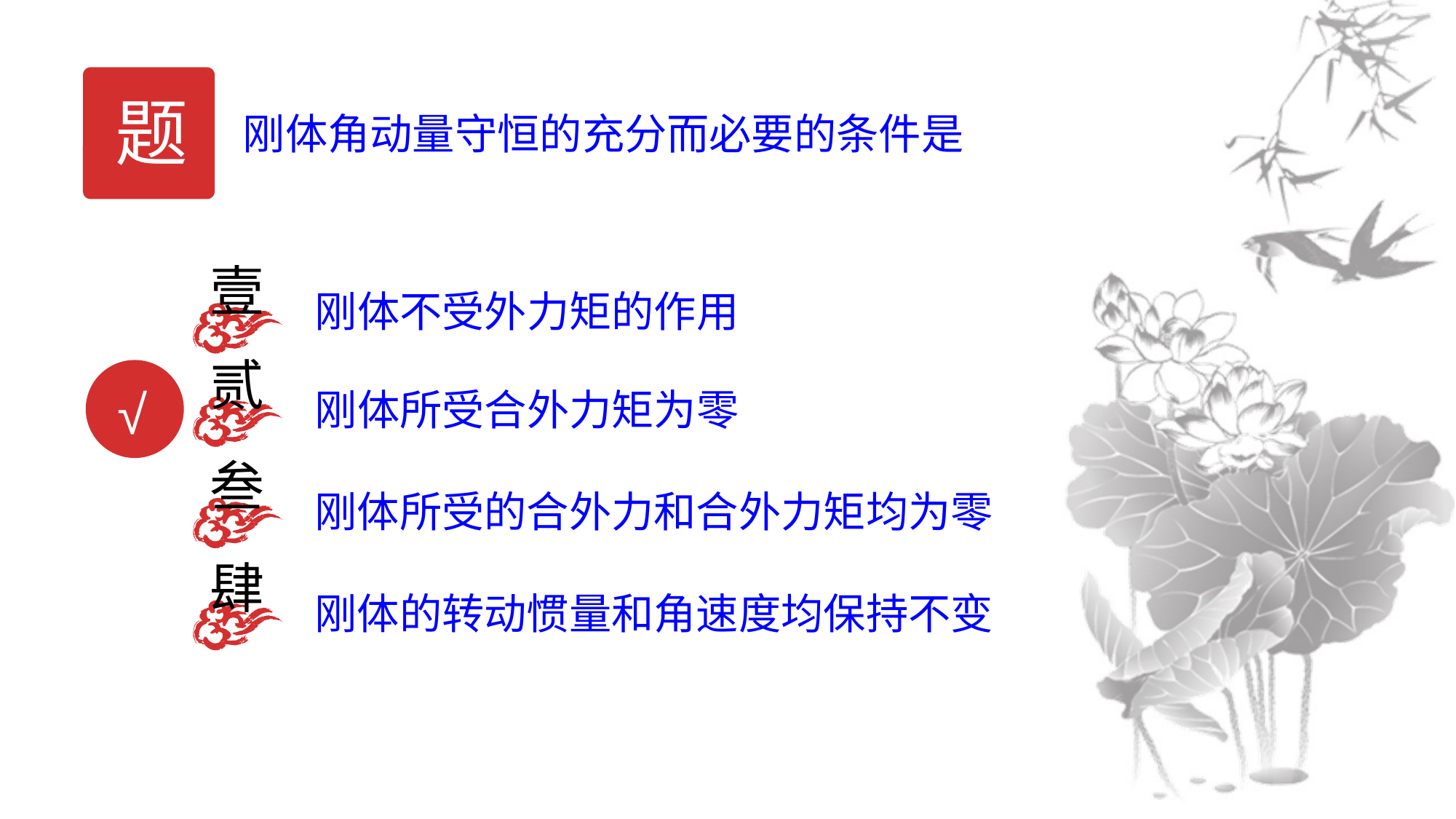

题
刚体角动量守恒的充分而必要的条件是
壹

刚体不受外力矩的作用
贰

刚体所受合外力矩为零

√
叁

刚体所受的合外力和合外力矩均为零
肆

刚体的转动惯量和角速度均保持不变